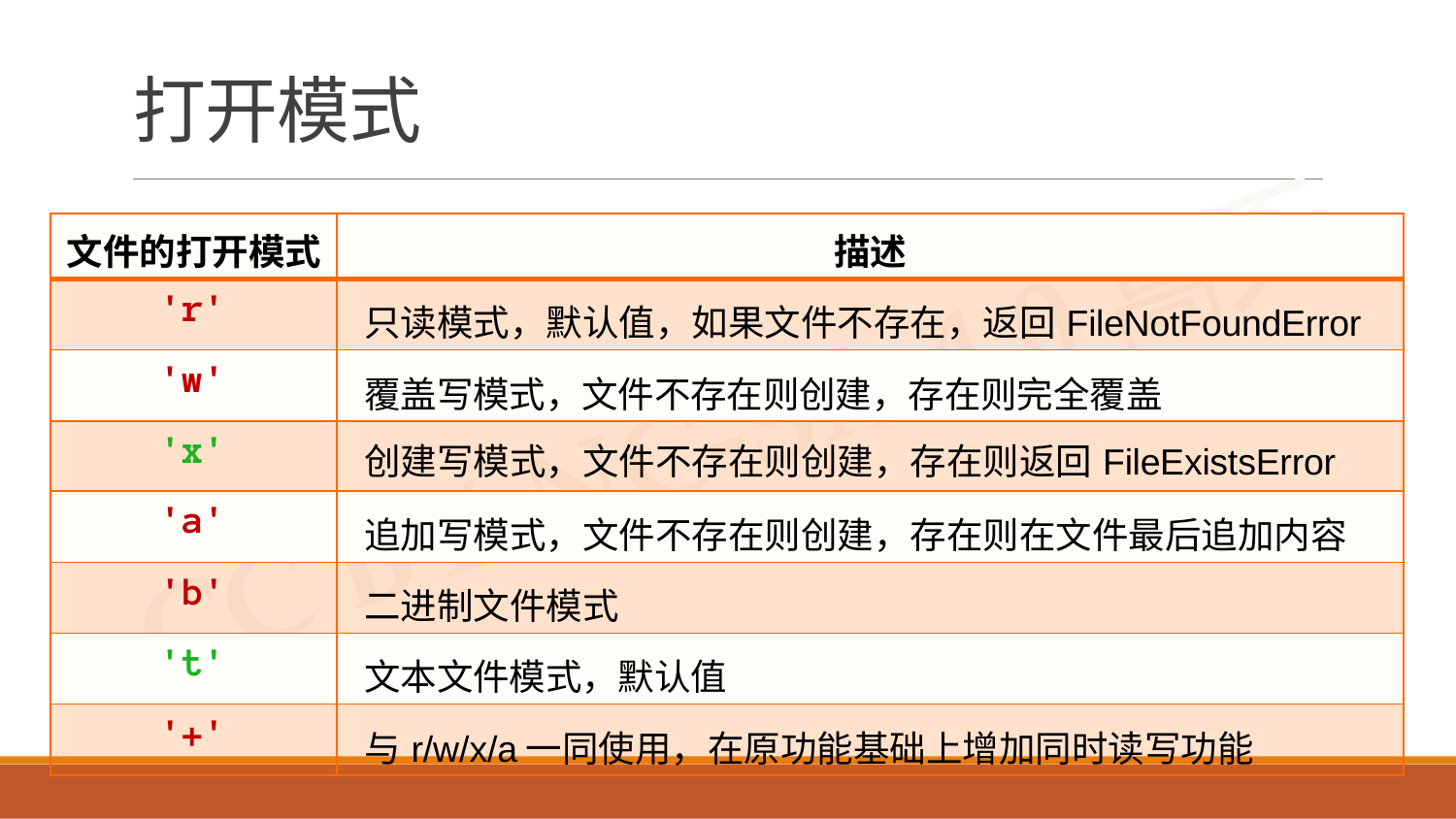

# 打开模式

| 文件的打开模式 | 描述 |
| --- | --- |
| 'r' | 只读模式，默认值，如果文件不存在，返回FileNotFoundError |
| 'w' | 覆盖写模式，文件不存在则创建，存在则完全覆盖 |
| 'x' | 创建写模式，文件不存在则创建，存在则返回FileExistsError |
| 'a' | 追加写模式，文件不存在则创建，存在则在文件最后追加内容 |
| 'b' | 二进制文件模式 |
| 't' | 文本文件模式，默认值 |
| '+' | 与r/w/x/a一同使用，在原功能基础上增加同时读写功能 |